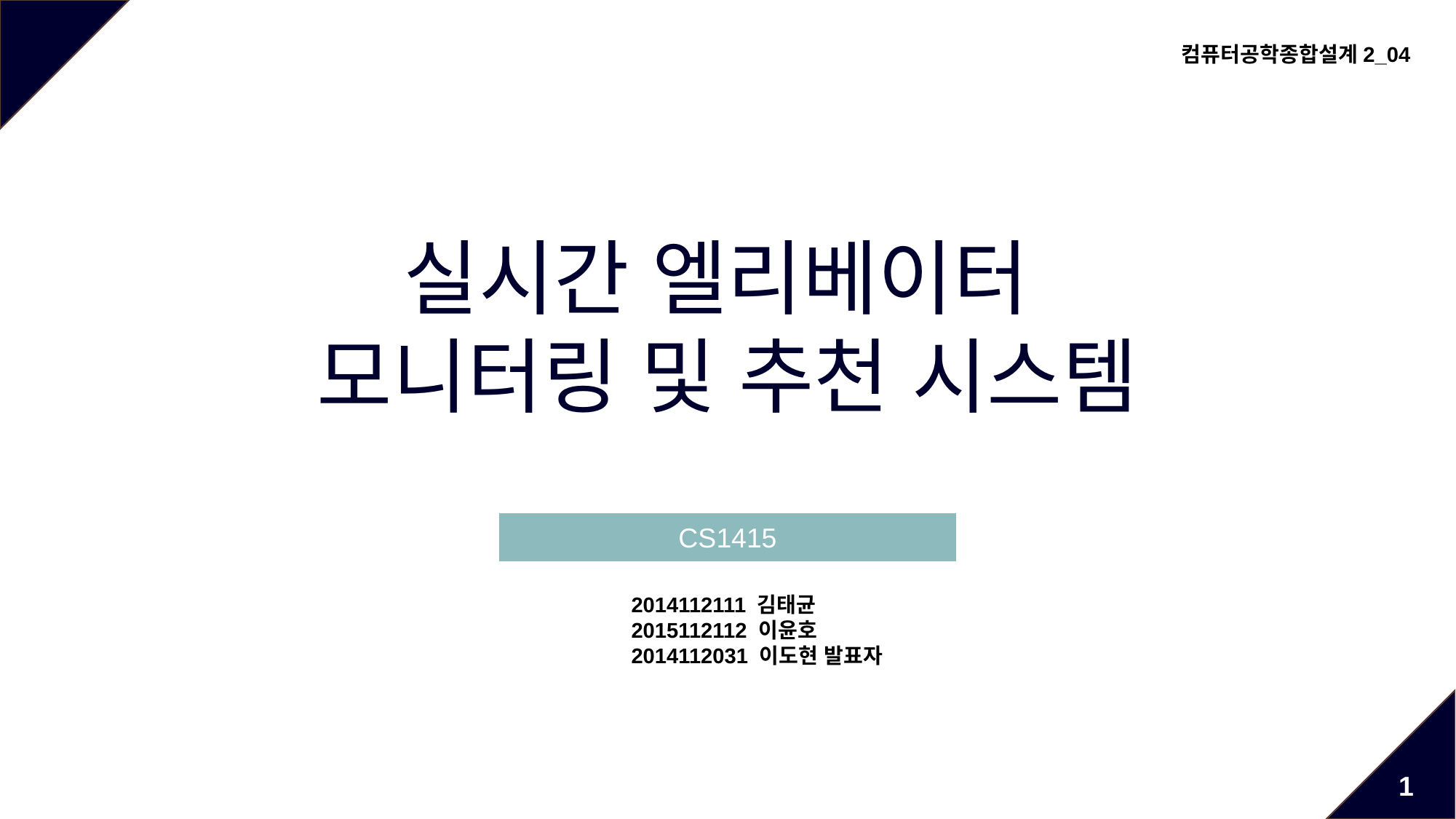

컴퓨터공학종합설계2_04
실시간 엘리베이터
모니터링 및 추천 시스템
CS1415
2014112111 김태균
2015112112 이윤호
2014112031 이도현 발표자
1